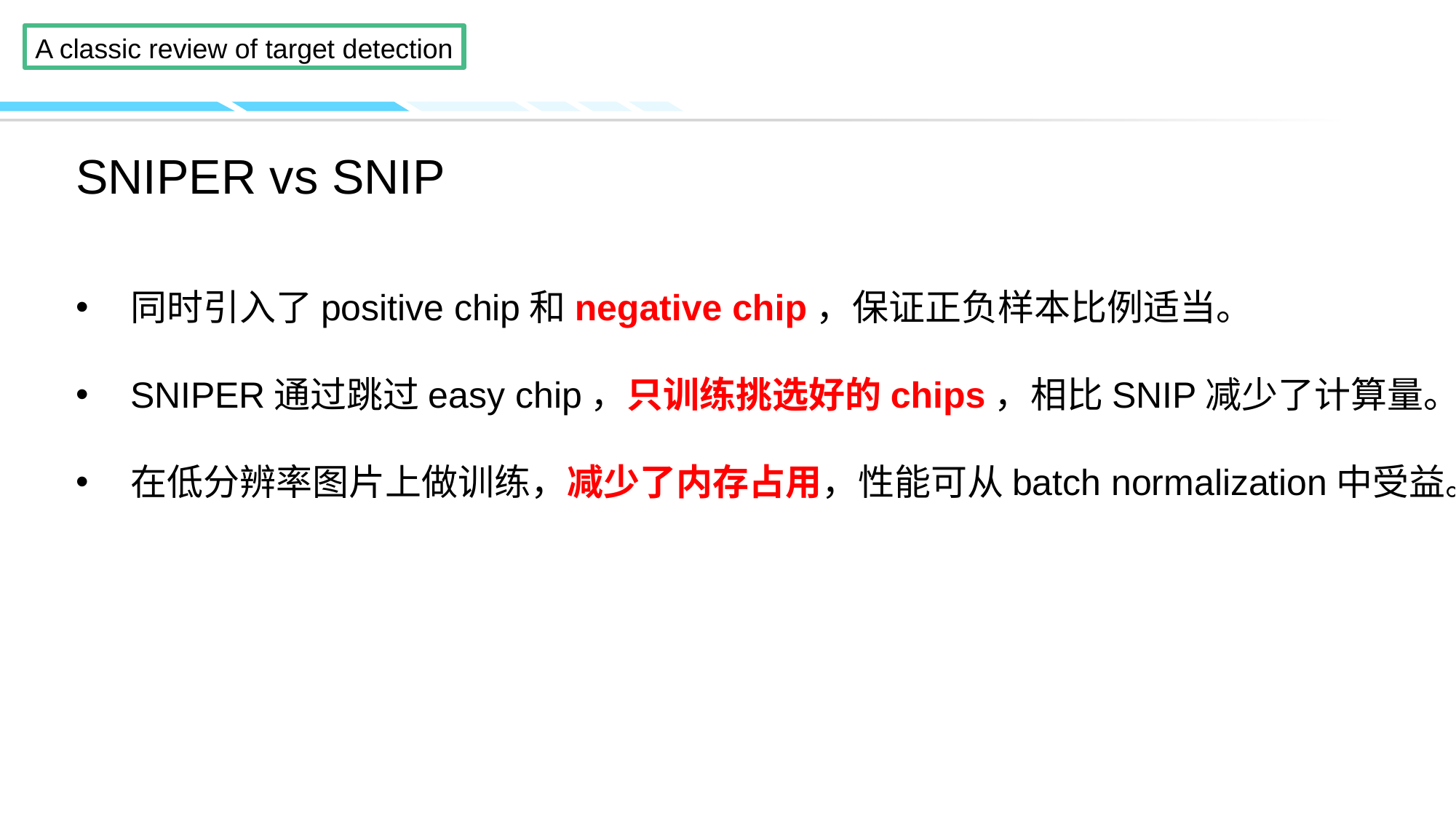

# SNIPER vs SNIP
同时引入了positive chip和negative chip，保证正负样本比例适当。

SNIPER通过跳过easy chip，只训练挑选好的chips，相比SNIP减少了计算量。

在低分辨率图片上做训练，减少了内存占用，性能可从batch normalization中受益。